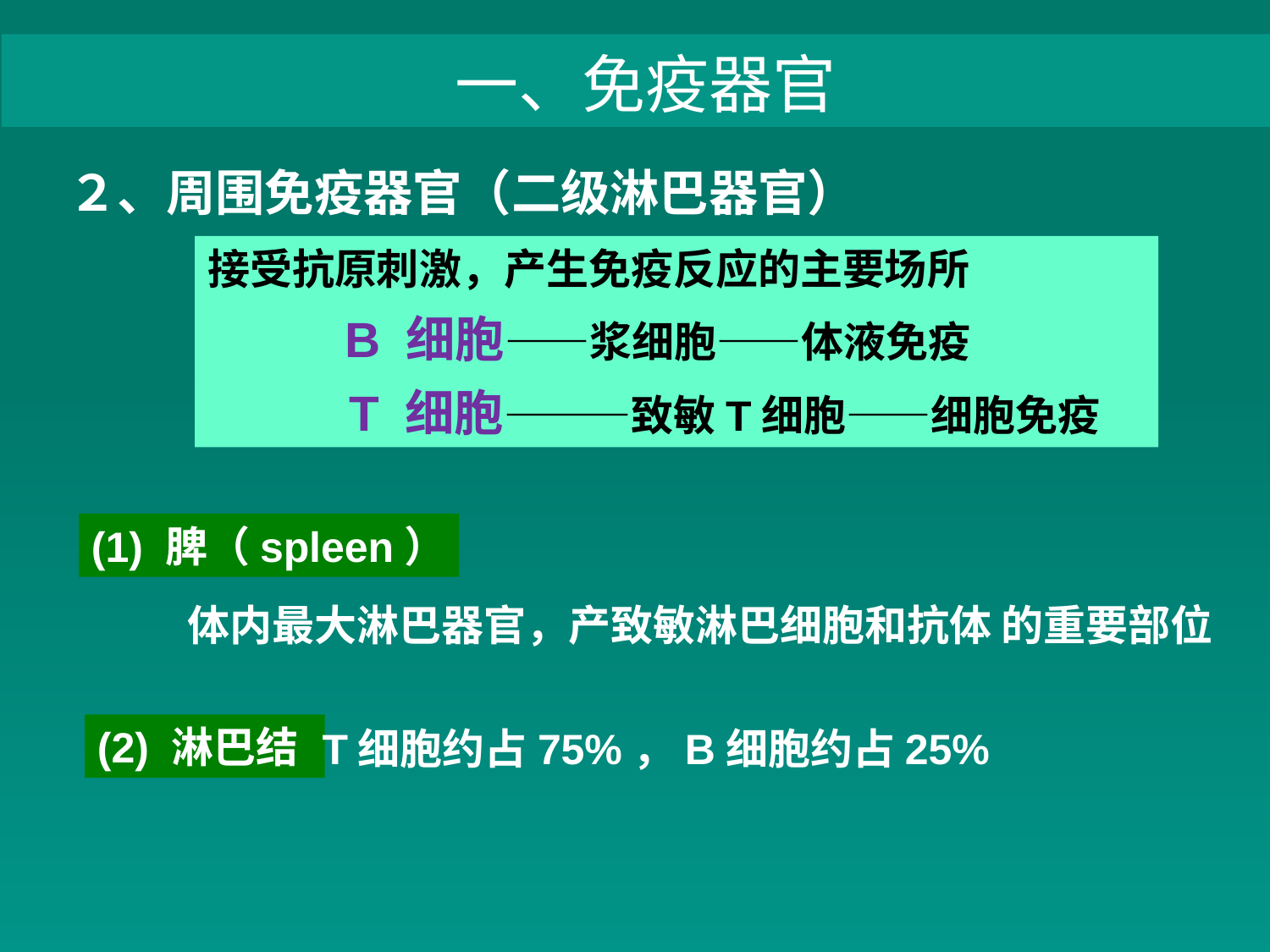

一、免疫器官
# ２、周围免疫器官（二级淋巴器官）
接受抗原刺激，产生免疫反应的主要场所
          B 细胞——浆细胞——体液免疫
            T 细胞———致敏T细胞——细胞免疫
(1) 脾（spleen）
体内最大淋巴器官，产致敏淋巴细胞和抗体 的重要部位
(2) 淋巴结
T细胞约占75%，B细胞约占25%